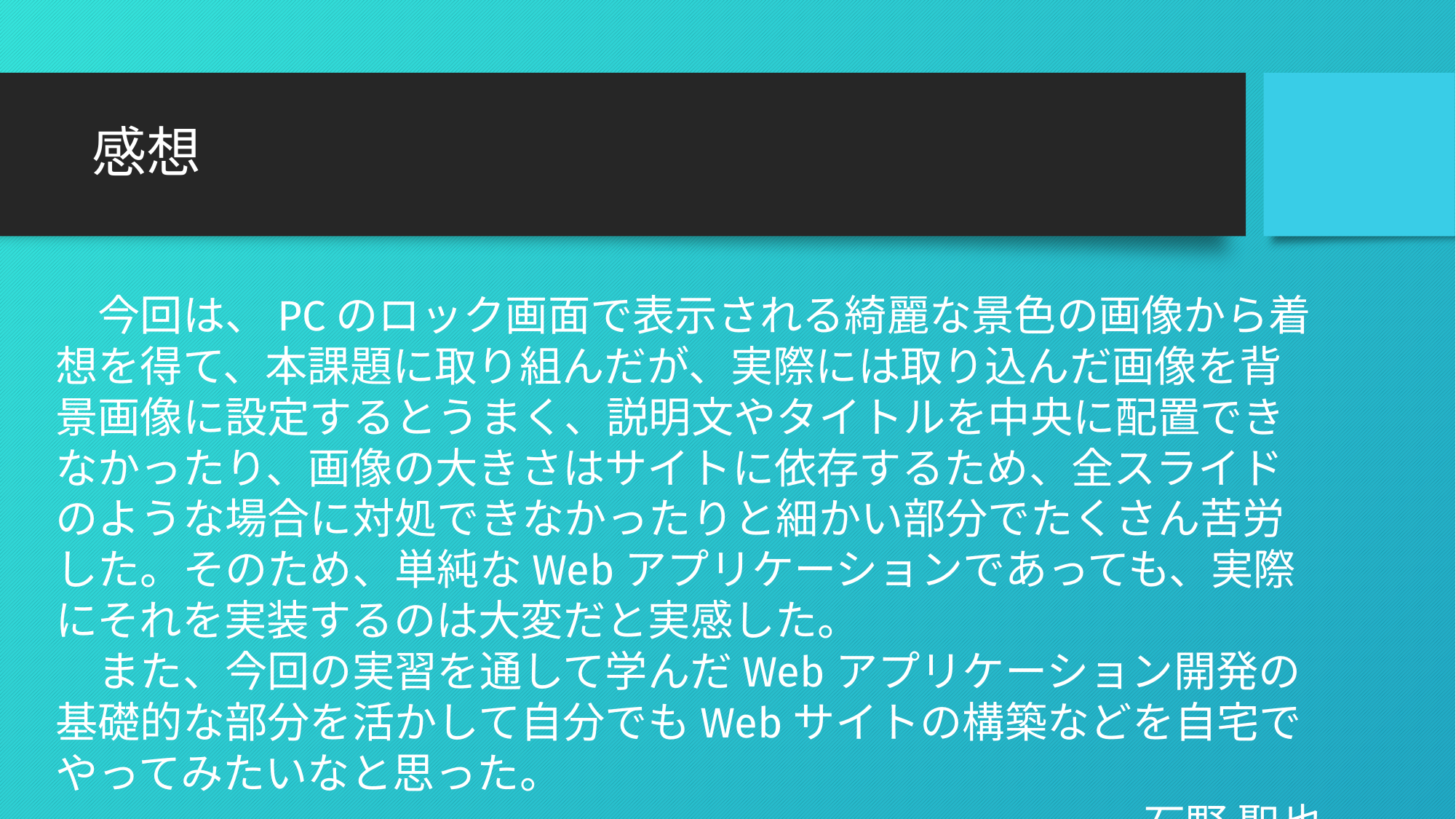

# 感想
　今回は、PCのロック画面で表示される綺麗な景色の画像から着想を得て、本課題に取り組んだが、実際には取り込んだ画像を背景画像に設定するとうまく、説明文やタイトルを中央に配置できなかったり、画像の大きさはサイトに依存するため、全スライドのような場合に対処できなかったりと細かい部分でたくさん苦労した。そのため、単純なWebアプリケーションであっても、実際にそれを実装するのは大変だと実感した。
　また、今回の実習を通して学んだWebアプリケーション開発の基礎的な部分を活かして自分でもWebサイトの構築などを自宅でやってみたいなと思った。
ー石野 聖也